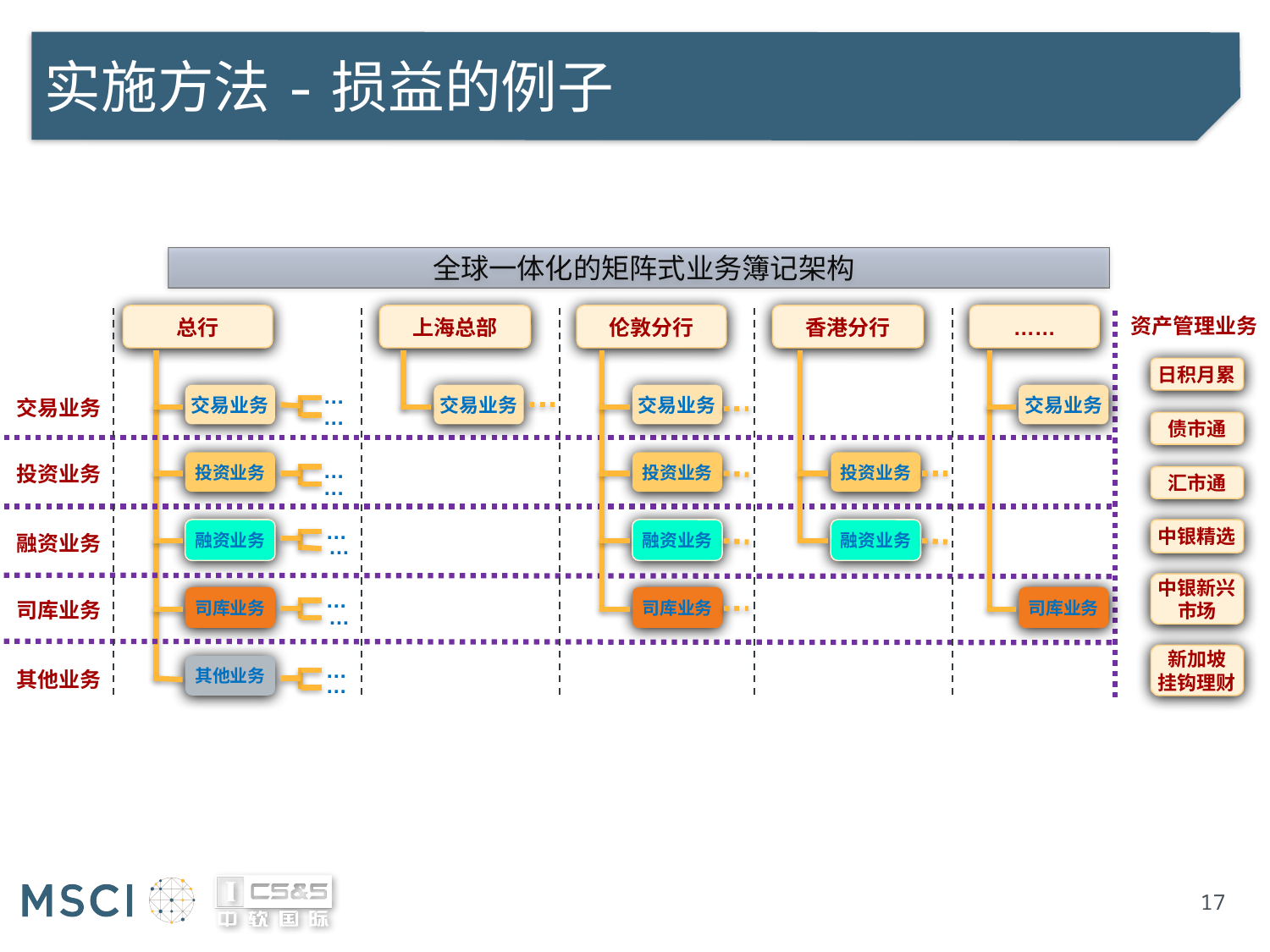

# 实施方法-损益的例子
全球一体化的矩阵式业务簿记架构
总行
上海总部
伦敦分行
香港分行
……
资产管理业务
日积月累

交易业务
交易业务
交易业务
交易业务
交易业务
…
债市通

…
投资业务
投资业务
投资业务
投资业务
汇市通

…
融资业务
融资业务
融资业务
中银精选
融资业务
中银新兴市场
…

司库业务
司库业务
司库业务
司库业务
新加坡
挂钩理财
…
…
其他业务
其他业务
…
…
…
…
17